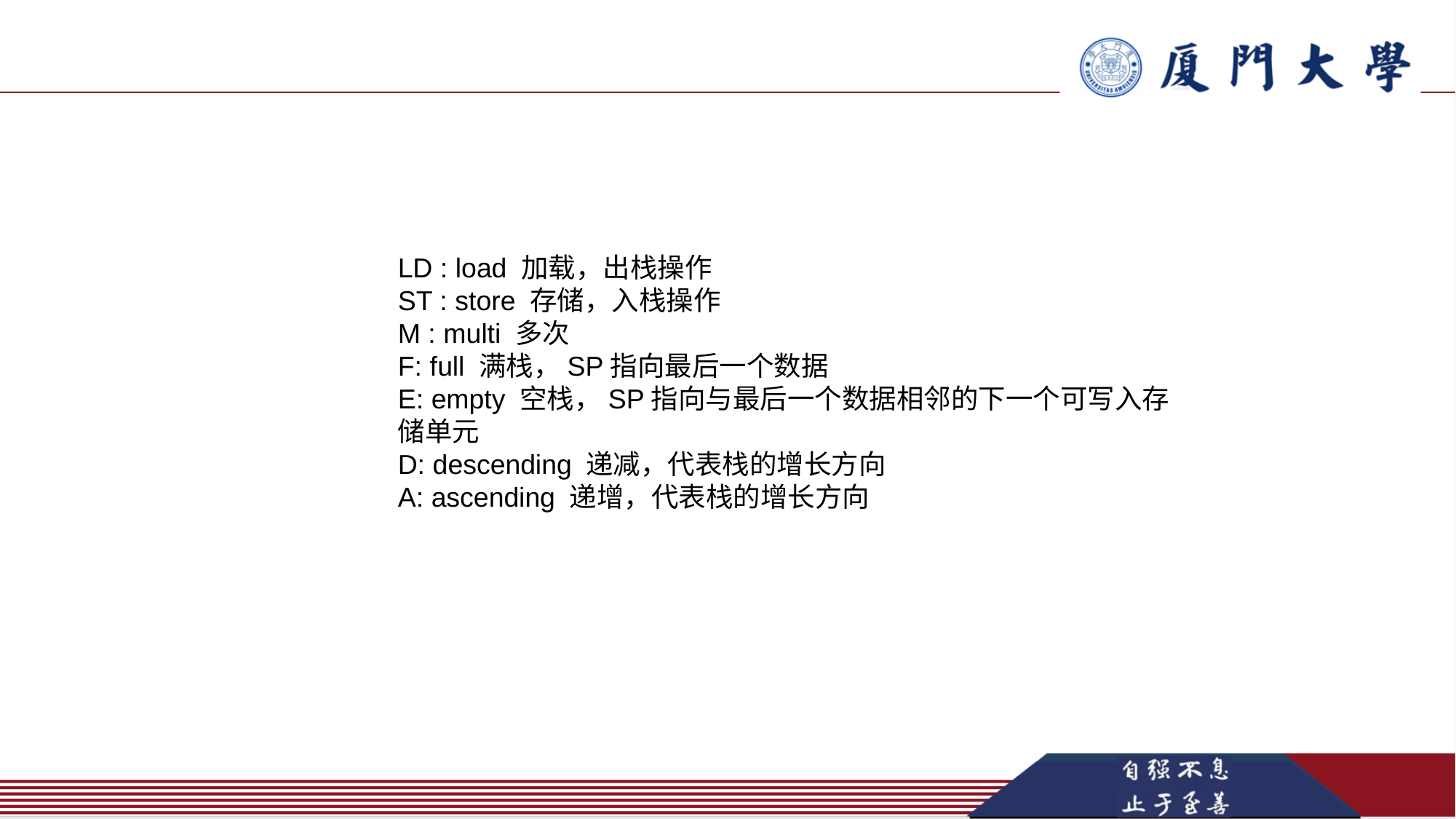

LD : load 加载，出栈操作
ST : store 存储，入栈操作
M : multi 多次
F: full 满栈，SP指向最后一个数据
E: empty 空栈，SP指向与最后一个数据相邻的下一个可写入存储单元
D: descending 递减，代表栈的增长方向
A: ascending 递增，代表栈的增长方向